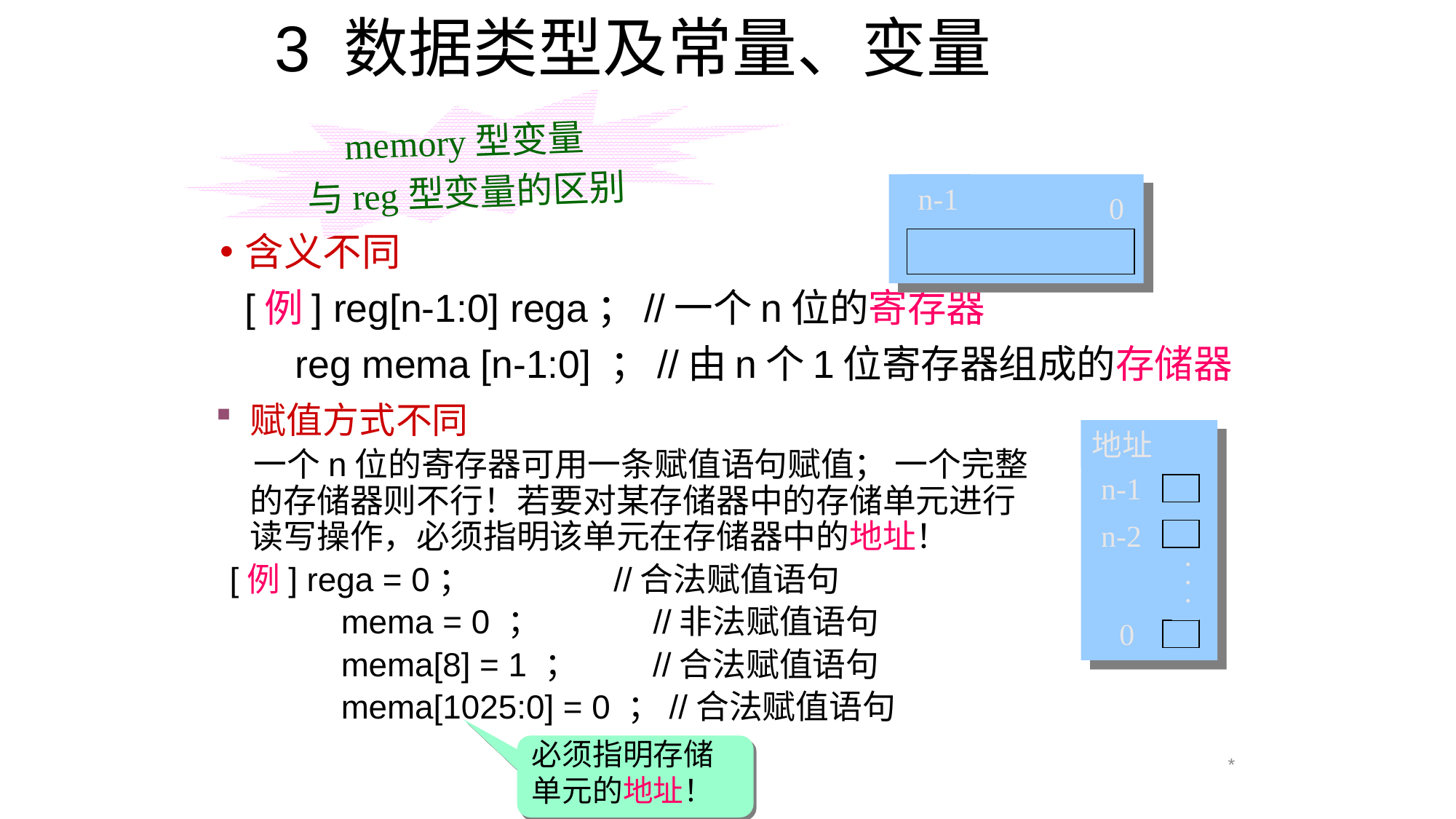

# 3 数据类型及常量、变量
memory型变量
与reg型变量的区别

n-1
0

含义不同
	[例] reg[n-1:0] rega；//一个n位的寄存器
       reg mema [n-1:0] ；//由n个1位寄存器组成的存储器

赋值方式不同
    一个n位的寄存器可用一条赋值语句赋值； 一个完整的存储器则不行！若要对某存储器中的存储单元进行读写操作，必须指明该单元在存储器中的地址！
    [例] rega = 0；                  //合法赋值语句
                mema = 0 ；              //非法赋值语句
                mema[8] = 1 ；         //合法赋值语句
                mema[1025:0] = 0 ；//合法赋值语句

地址
n-1

n-2

·
·
·
0

必须指明存储单元的地址！
*